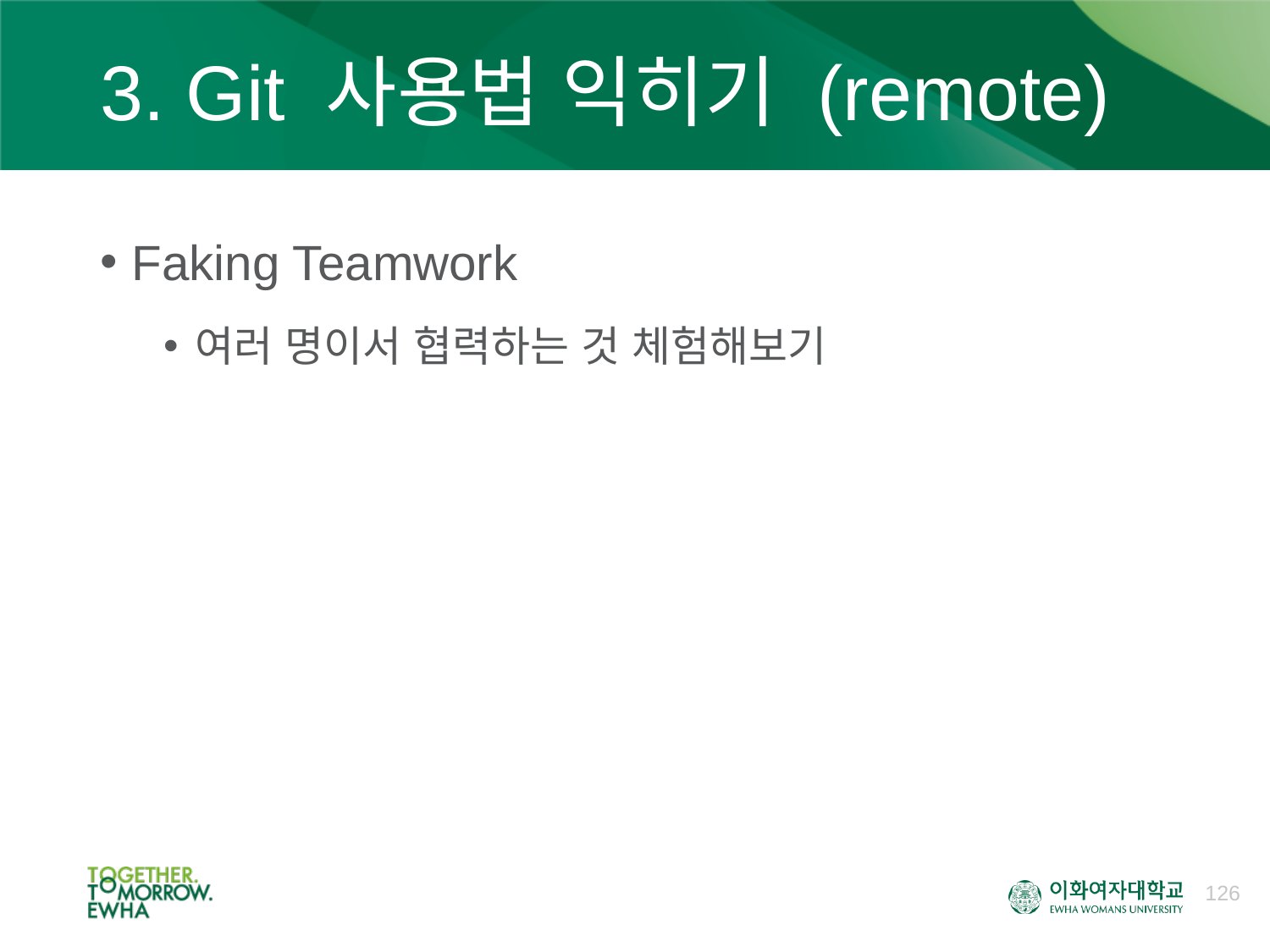

# 3. Git 사용법 익히기 (remote)
Faking Teamwork
여러 명이서 협력하는 것 체험해보기
126